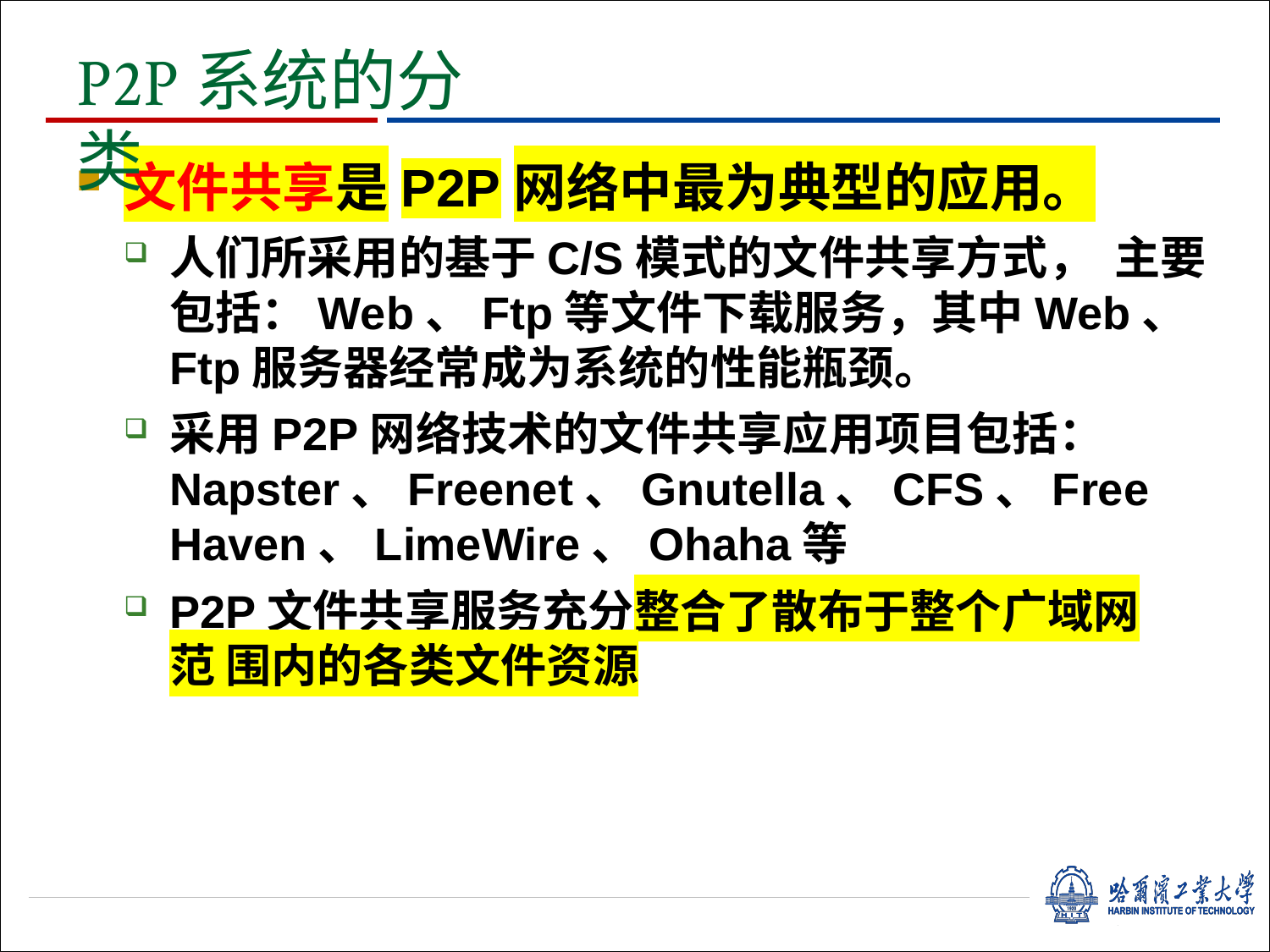

16

P2P系统的分类
文件共享是P2P网络中最为典型的应用。
人们所采用的基于C/S模式的文件共享方式，  主要包括：Web、Ftp等文件下载服务，其中Web、 Ftp服务器经常成为系统的性能瓶颈。
采用P2P网络技术的文件共享应用项目包括：  Napster、Freenet、Gnutella、CFS、Free  Haven、LimeWire、Ohaha等
P2P文件共享服务充分整合了散布于整个广域网范 围内的各类文件资源